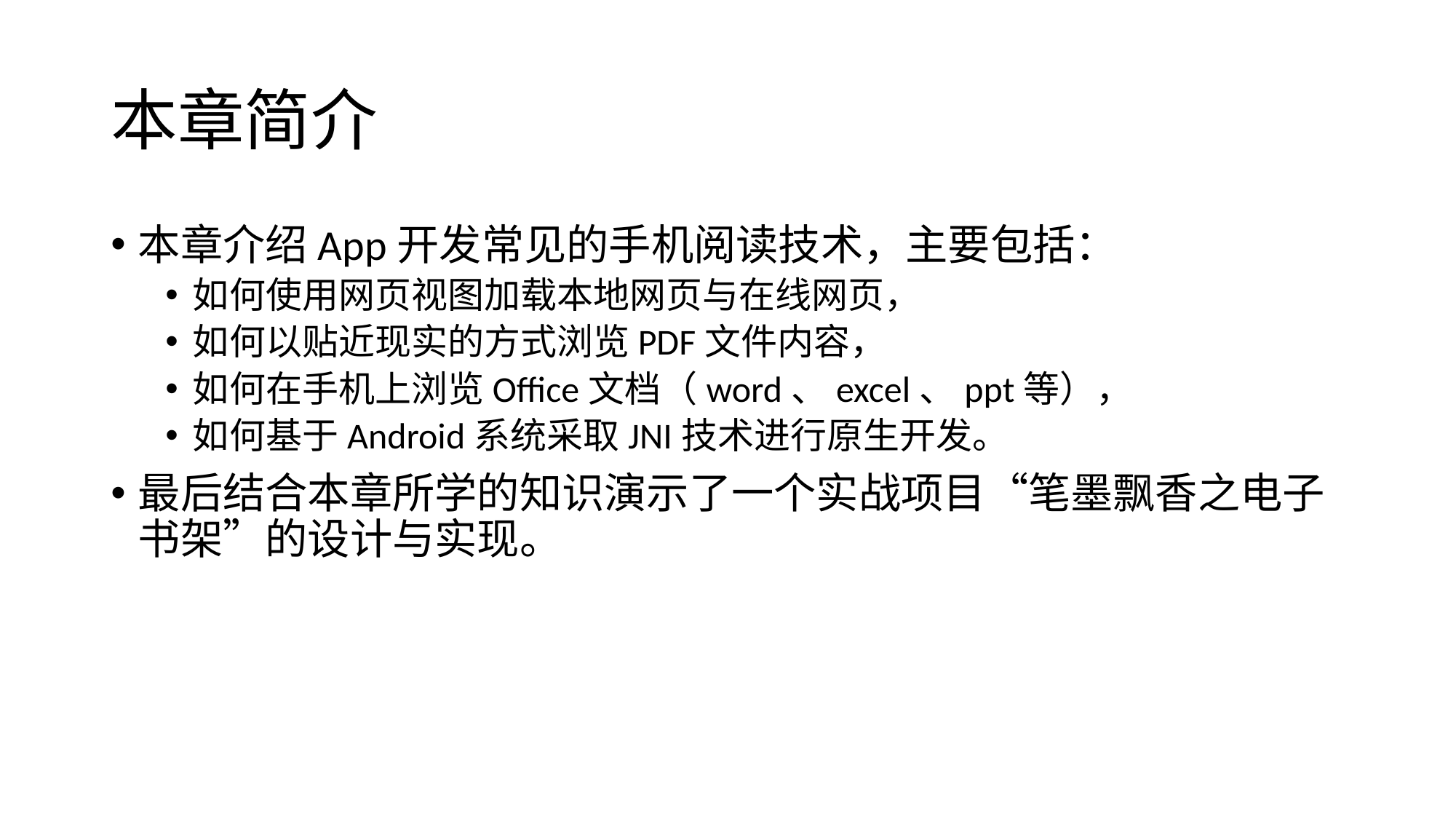

# 本章简介
本章介绍App开发常见的手机阅读技术，主要包括：
如何使用网页视图加载本地网页与在线网页，
如何以贴近现实的方式浏览PDF文件内容，
如何在手机上浏览Office文档（word、excel、ppt等），
如何基于Android系统采取JNI技术进行原生开发。
最后结合本章所学的知识演示了一个实战项目“笔墨飘香之电子书架”的设计与实现。